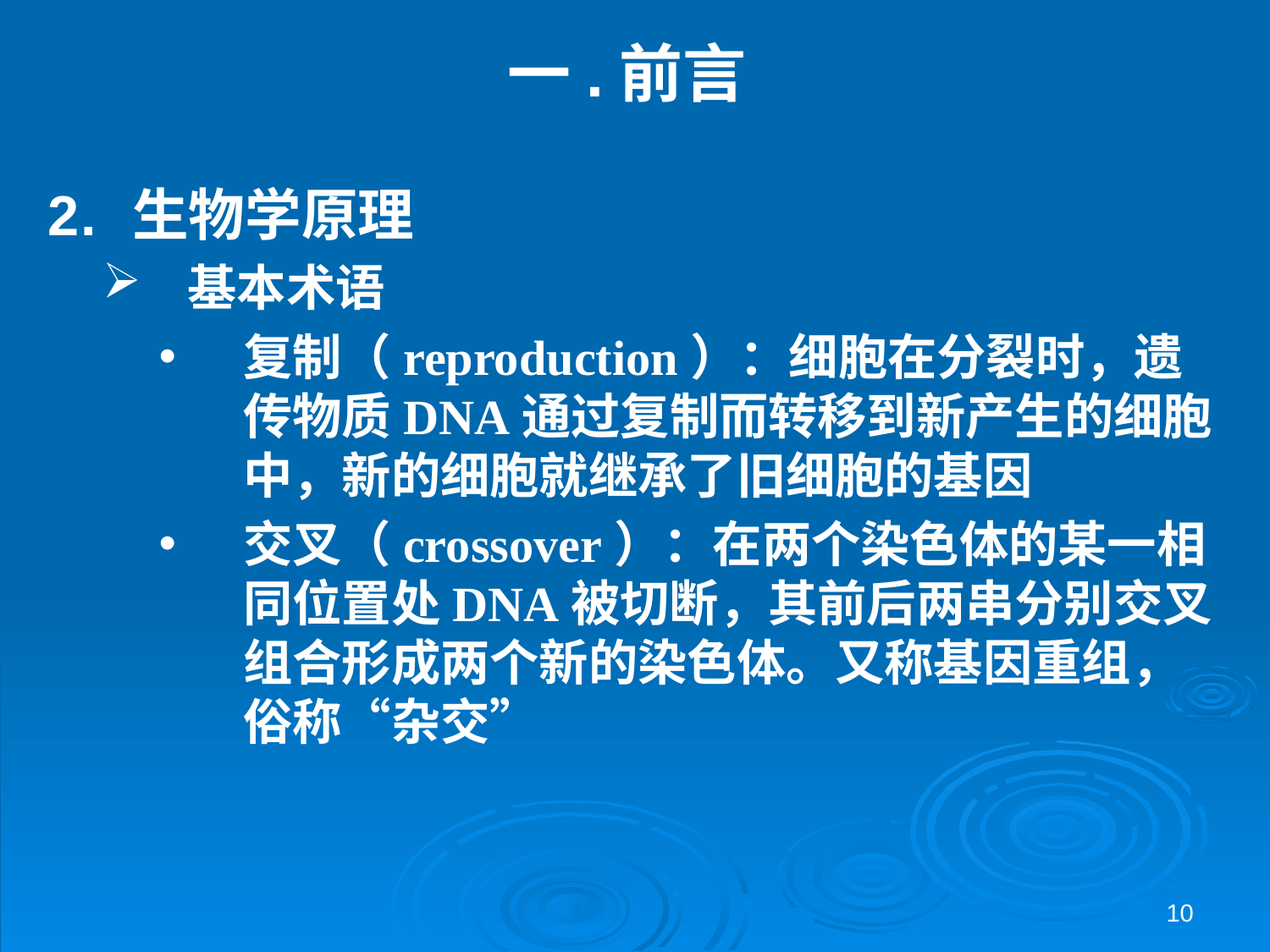

# 一.前言
生物学原理
基本术语
复制（reproduction）：细胞在分裂时，遗传物质DNA通过复制而转移到新产生的细胞中，新的细胞就继承了旧细胞的基因
交叉（crossover）：在两个染色体的某一相同位置处DNA被切断，其前后两串分别交叉组合形成两个新的染色体。又称基因重组，俗称“杂交”
10